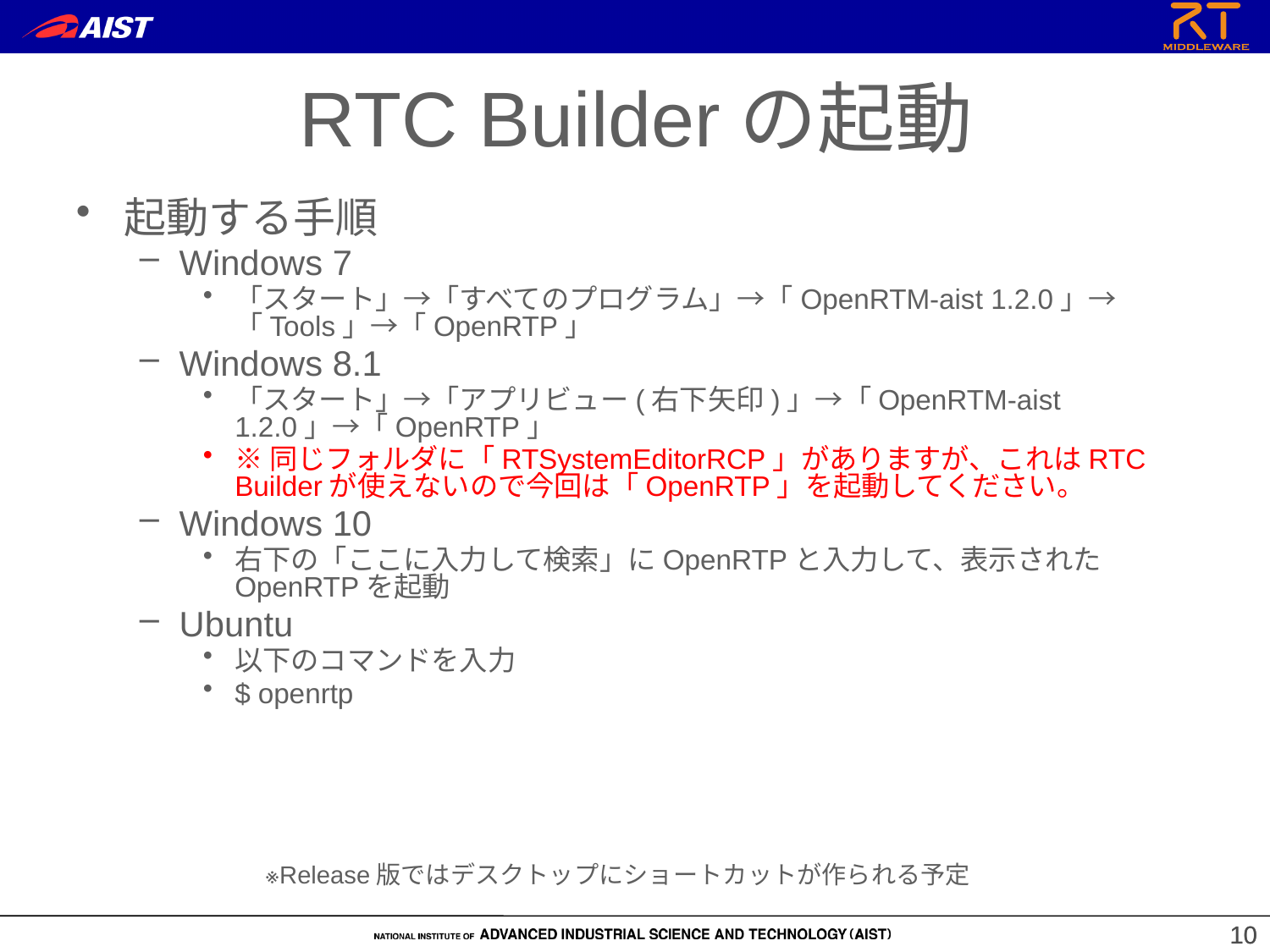

RTC Builderの起動
起動する手順
Windows 7
「スタート」→「すべてのプログラム」→「OpenRTM-aist 1.2.0」→「Tools」→「OpenRTP」
Windows 8.1
「スタート」→「アプリビュー(右下矢印)」→「OpenRTM-aist 1.2.0」→「OpenRTP」
※同じフォルダに「RTSystemEditorRCP」がありますが、これはRTC Builderが使えないので今回は「OpenRTP」を起動してください。
Windows 10
右下の「ここに入力して検索」にOpenRTPと入力して、表示されたOpenRTPを起動
Ubuntu
以下のコマンドを入力
$ openrtp

※Release版ではデスクトップにショートカットが作られる予定
10
10